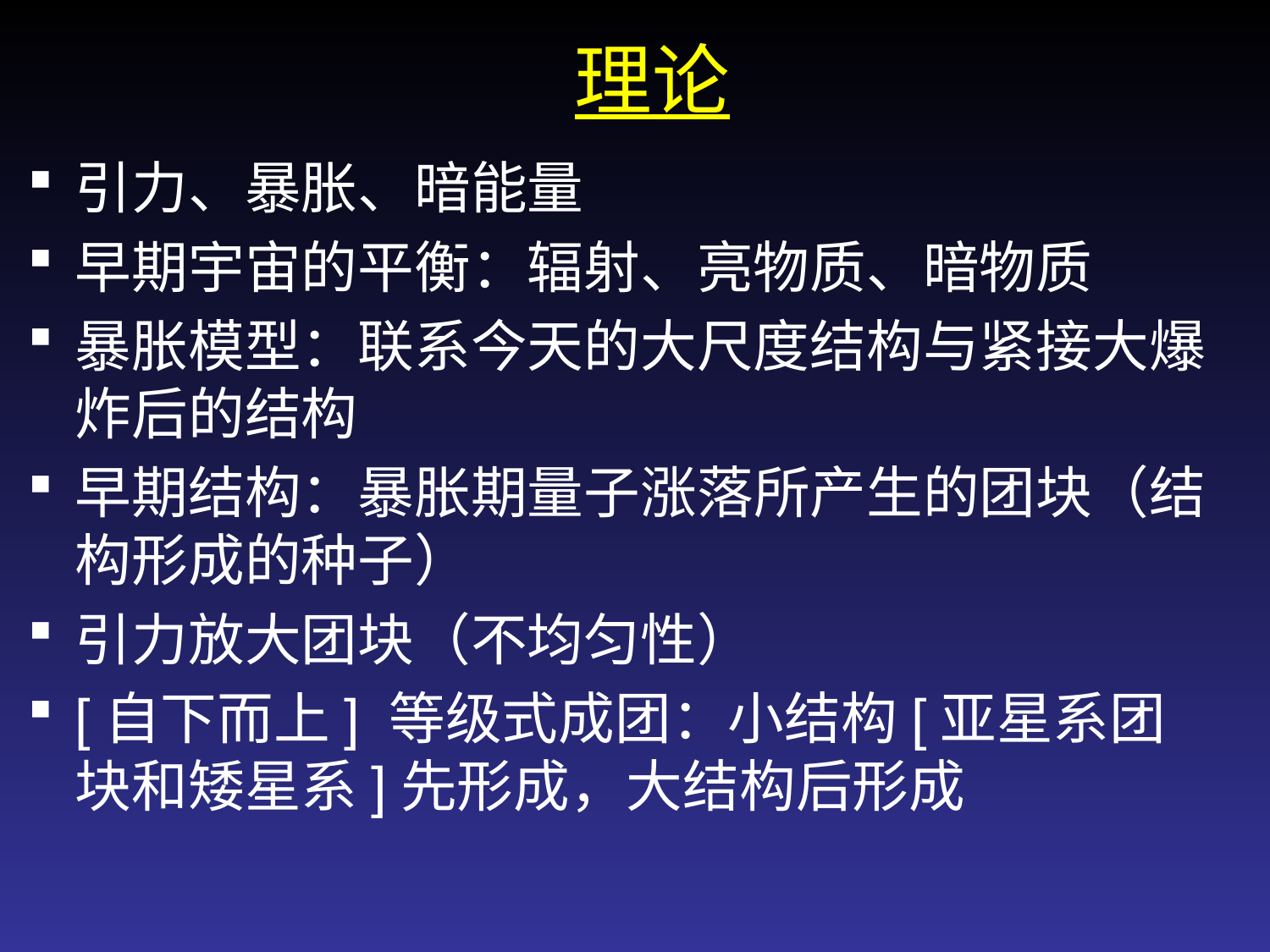

理论
引力、暴胀、暗能量
早期宇宙的平衡：辐射、亮物质、暗物质
暴胀模型：联系今天的大尺度结构与紧接大爆炸后的结构
早期结构：暴胀期量子涨落所产生的团块（结构形成的种子）
引力放大团块（不均匀性）
[自下而上] 等级式成团：小结构[亚星系团块和矮星系]先形成，大结构后形成